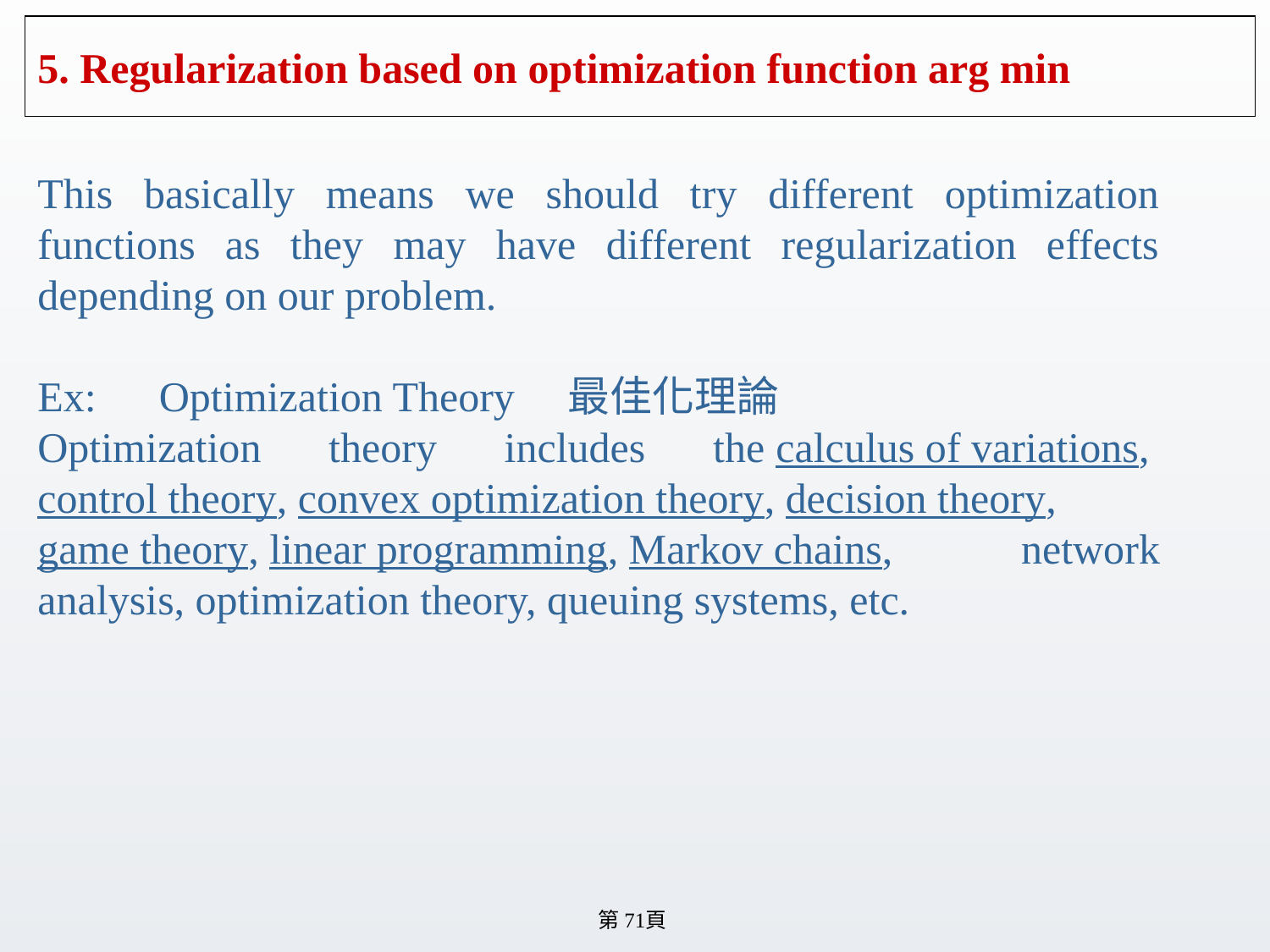

# 5. Regularization based on optimization function arg min
This basically means we should try different optimization functions as they may have different regularization effects depending on our problem.

Ex:　Optimization Theory　最佳化理論
Optimization theory includes the calculus of variations, control theory, convex optimization theory, decision theory, game theory, linear programming, Markov chains, network analysis, optimization theory, queuing systems, etc.